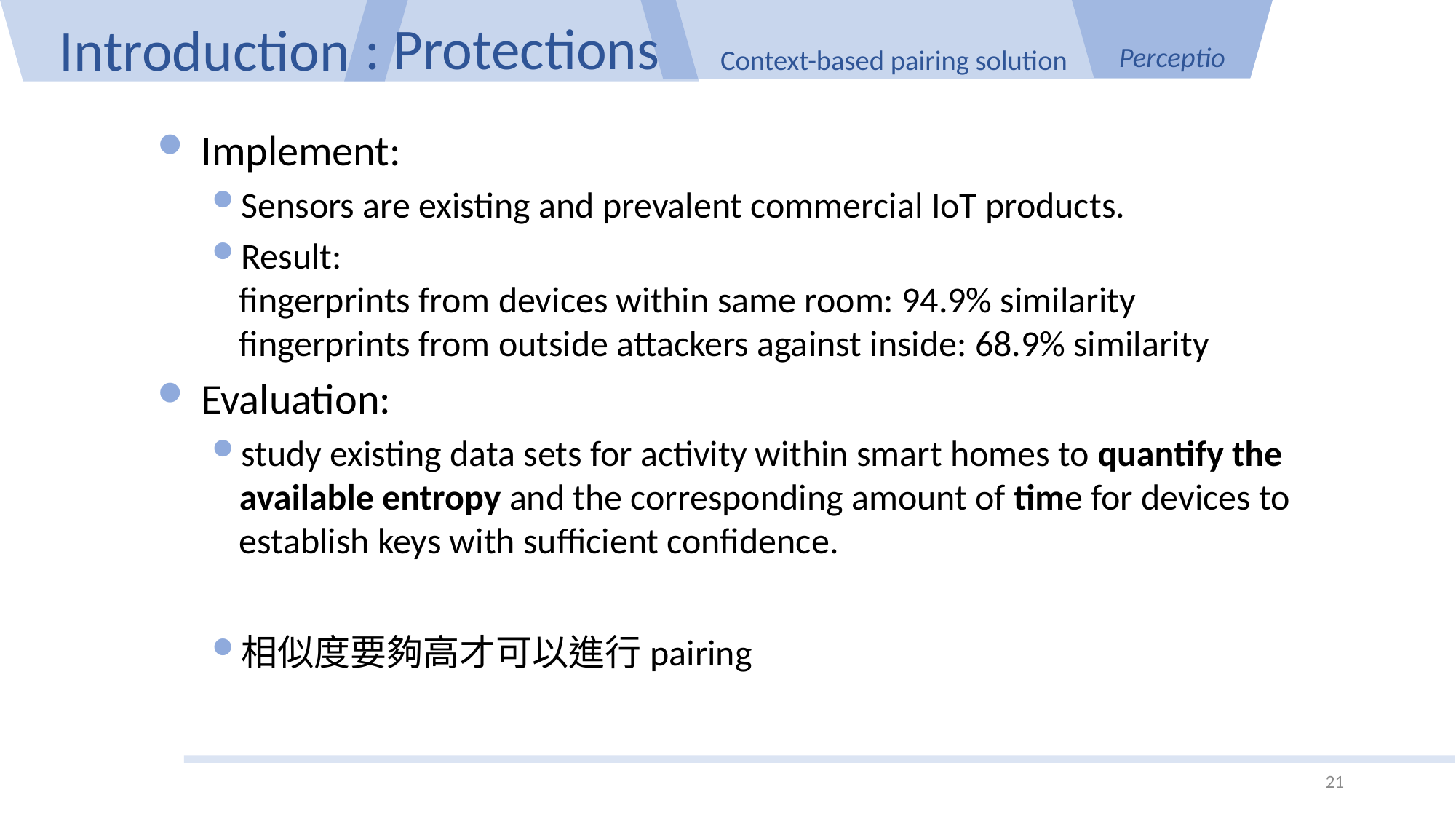

: Protections
Context-based pairing solution
# Introduction
Perceptio
 Implement:
Sensors are existing and prevalent commercial IoT products.
Result:
fingerprints from devices within same room: 94.9% similarity
fingerprints from outside attackers against inside: 68.9% similarity
 Evaluation:
study existing data sets for activity within smart homes to quantify the available entropy and the corresponding amount of time for devices to establish keys with sufficient confidence.

相似度要夠高才可以進行pairing

21